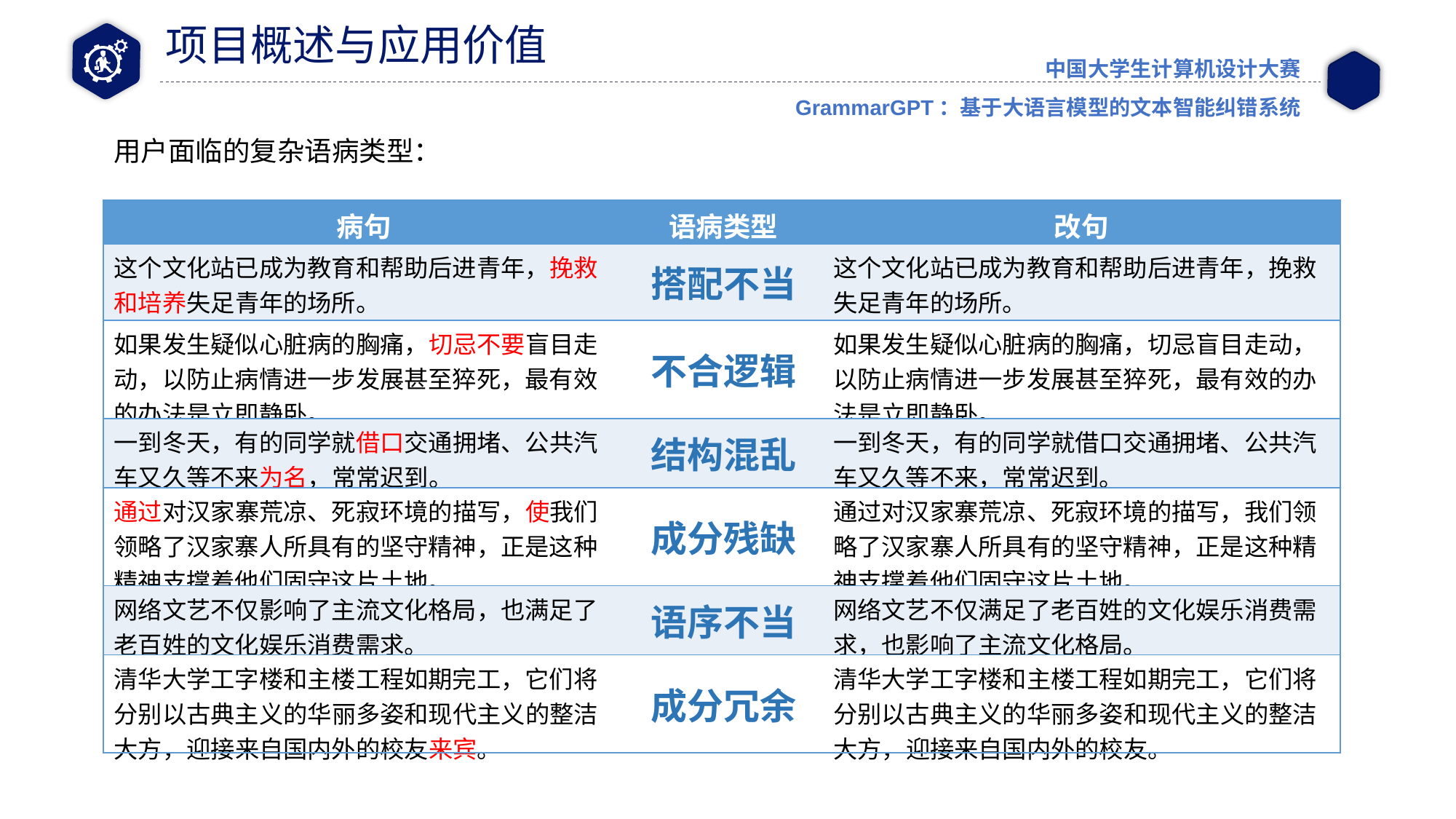

项目概述与应用价值

中国大学生计算机设计大赛
GrammarGPT：基于大语言模型的文本智能纠错系统

用户面临的复杂语病类型：
| 病句 | 语病类型 | 改句 |
| --- | --- | --- |
| 这个文化站已成为教育和帮助后进青年，挽救和培养失足青年的场所。 | 搭配不当 | 这个文化站已成为教育和帮助后进青年，挽救失足青年的场所。 |
| 如果发生疑似心脏病的胸痛，切忌不要盲目走动，以防止病情进一步发展甚至猝死，最有效的办法是立即静卧。 | 不合逻辑 | 如果发生疑似心脏病的胸痛，切忌盲目走动，以防止病情进一步发展甚至猝死，最有效的办法是立即静卧。 |
| 一到冬天，有的同学就借口交通拥堵、公共汽车又久等不来为名，常常迟到。 | 结构混乱 | 一到冬天，有的同学就借口交通拥堵、公共汽车又久等不来，常常迟到。 |
| 通过对汉家寨荒凉、死寂环境的描写，使我们领略了汉家寨人所具有的坚守精神，正是这种精神支撑着他们固守这片土地。 | 成分残缺 | 通过对汉家寨荒凉、死寂环境的描写，我们领略了汉家寨人所具有的坚守精神，正是这种精神支撑着他们固守这片土地。 |
| 网络文艺不仅影响了主流文化格局，也满足了老百姓的文化娱乐消费需求。 | 语序不当 | 网络文艺不仅满足了老百姓的文化娱乐消费需求，也影响了主流文化格局。 |
| 清华大学工字楼和主楼工程如期完工，它们将分别以古典主义的华丽多姿和现代主义的整洁大方，迎接来自国内外的校友来宾。 | 成分冗余 | 清华大学工字楼和主楼工程如期完工，它们将分别以古典主义的华丽多姿和现代主义的整洁大方，迎接来自国内外的校友。 |